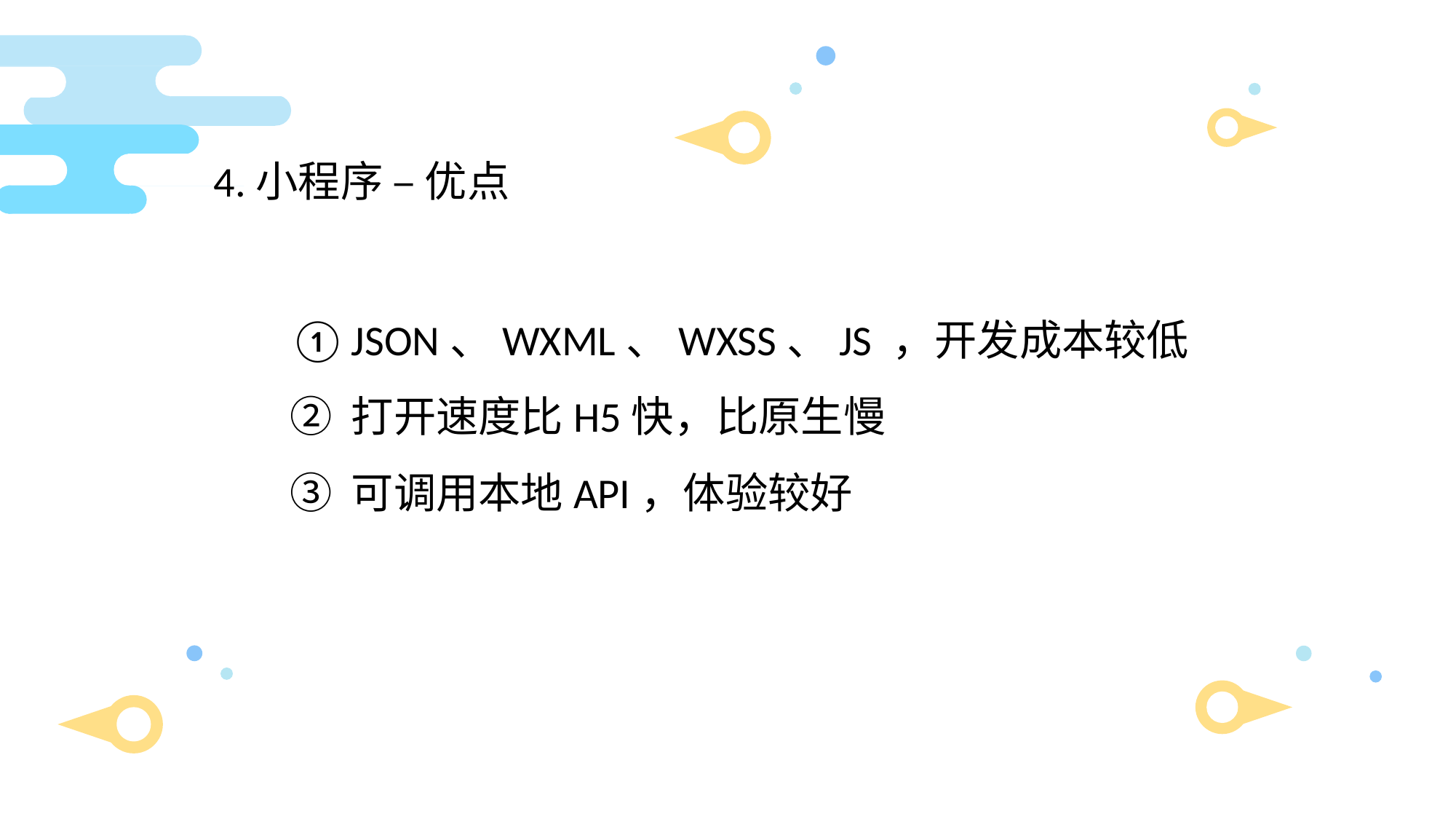

4.小程序 – 优点

JSON、WXML、WXSS、JS ，开发成本较低
打开速度比H5快，比原生慢
可调用本地API，体验较好